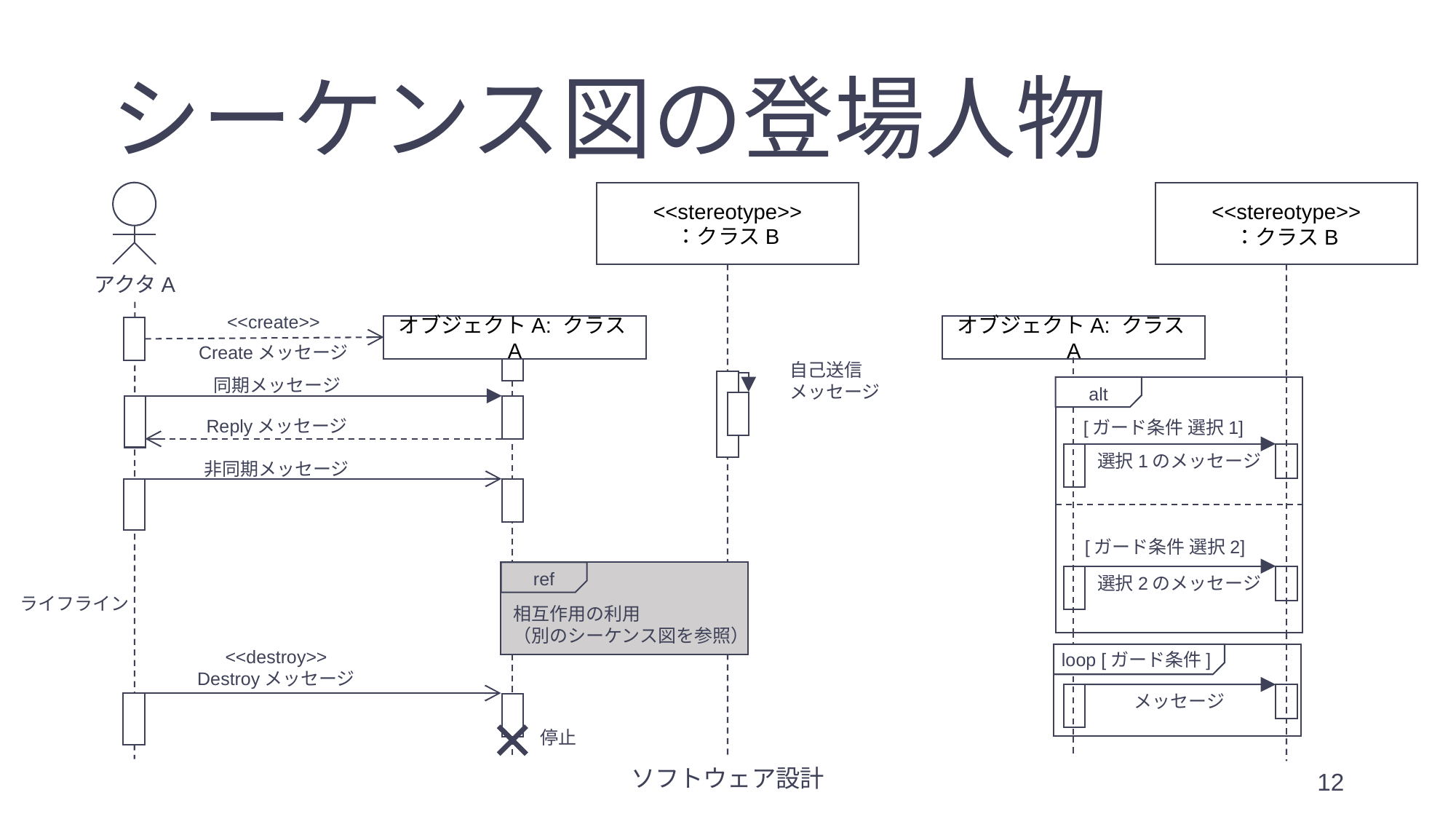

# シーケンス図の登場人物

<<stereotype>>
：クラスB
<<stereotype>>
：クラスB
アクタA
<<create>>
Createメッセージ
オブジェクトA: クラスA
オブジェクトA: クラスA

自己送信
メッセージ

同期メッセージ

alt
[ガード条件 選択1]

選択1のメッセージ

[ガード条件 選択2]

選択2のメッセージ

Replyメッセージ
非同期メッセージ

ref
相互作用の利用
（別のシーケンス図を参照）
ライフライン
<<destroy>>
Destroyメッセージ

loop [ガード条件]

メッセージ

停止
ソフトウェア設計
12